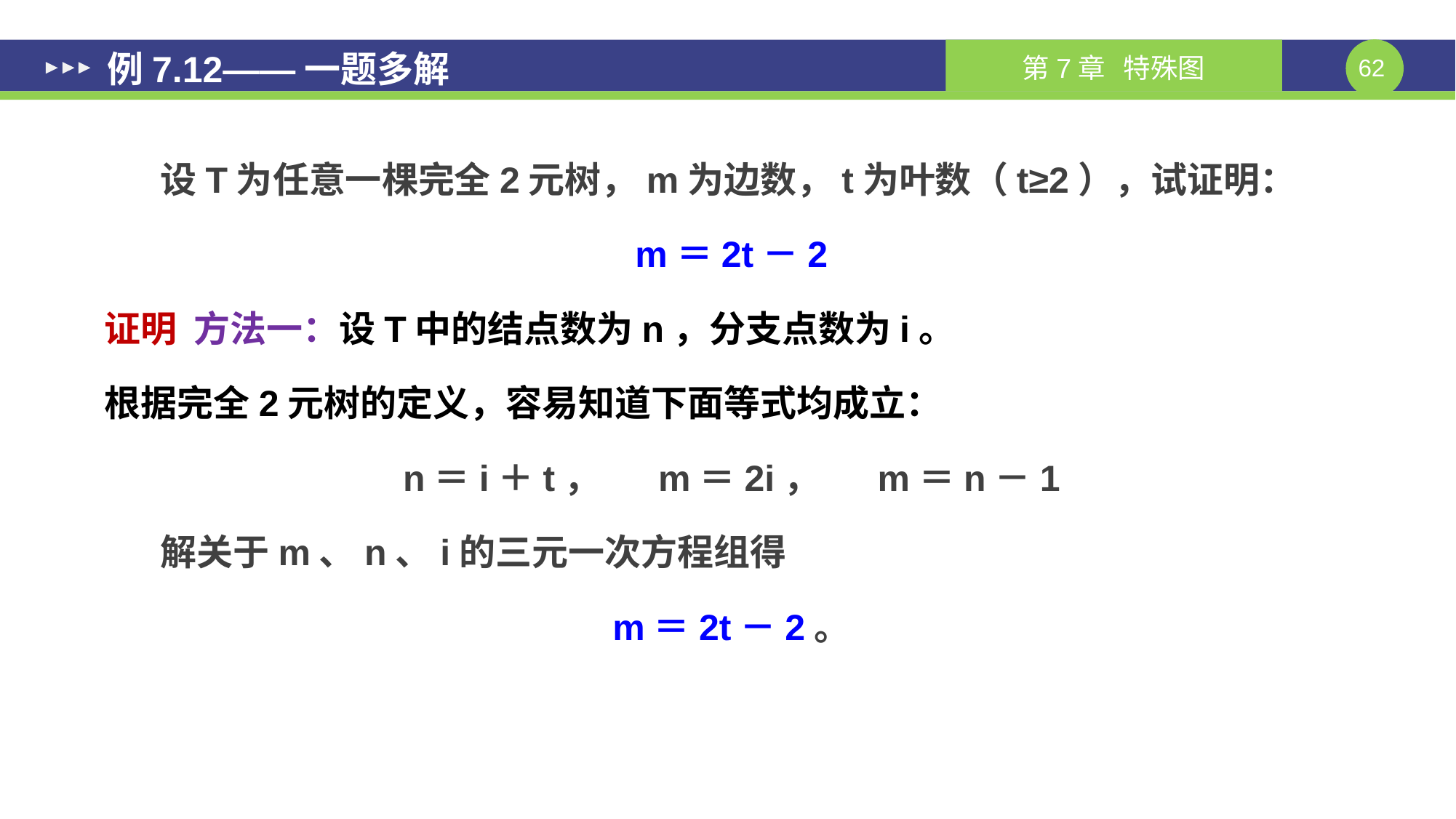

# 例7.12——一题多解
设T为任意一棵完全2元树，m为边数，t为叶数（t≥2），试证明：
m＝2t－2
证明  方法一：设T中的结点数为n，分支点数为i。
根据完全2元树的定义，容易知道下面等式均成立：
n＝i＋t，      m＝2i，      m＝n－1
解关于m、n、i的三元一次方程组得
m＝2t－2。